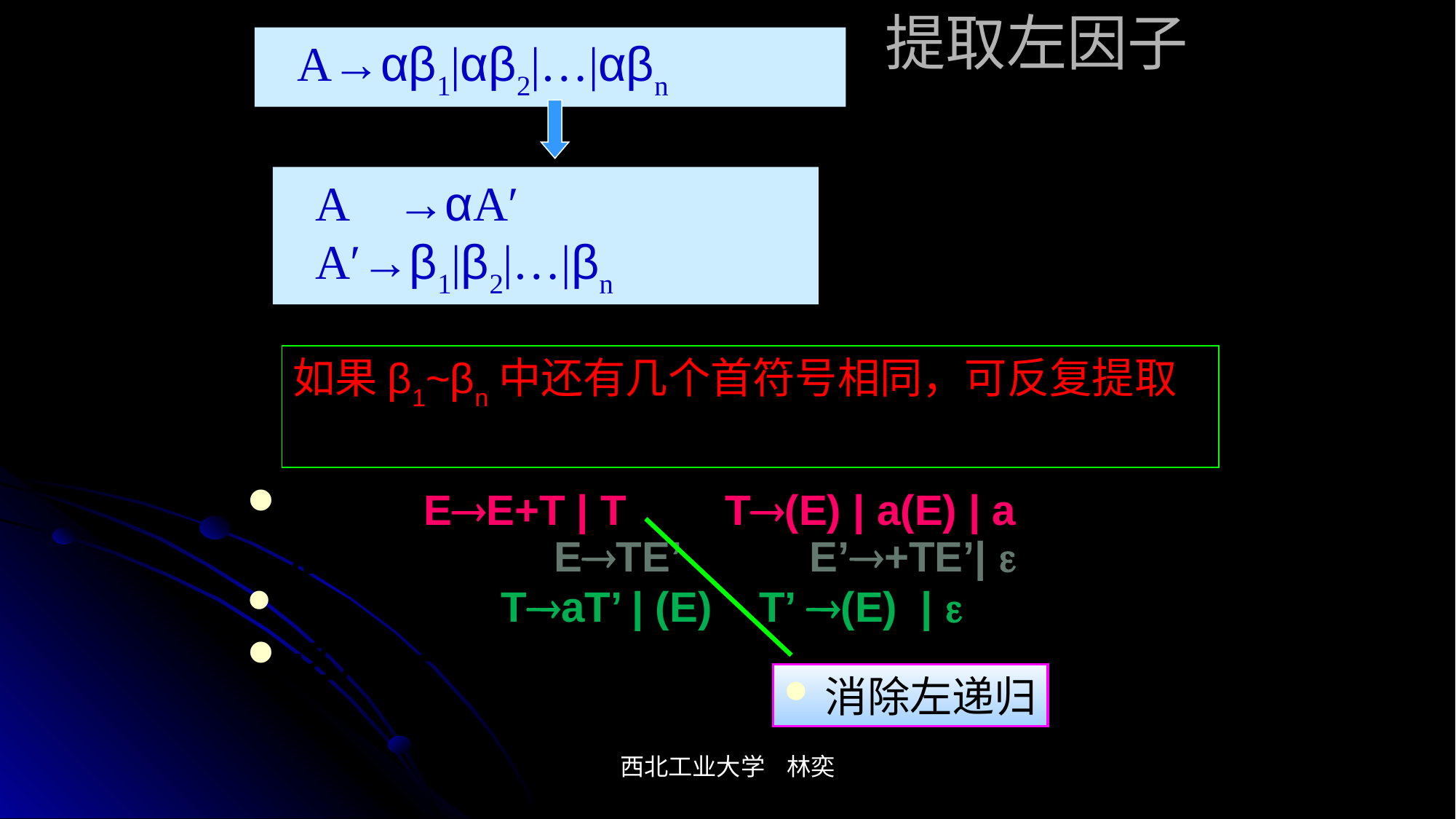

# 提取左因子
A→αβ1|αβ2|…|αβn

A    →αA′
A′→β1|β2|…|βn
如果β1~βn中还有几个首符号相同，可反复提取
不足：引入了许多非终结符和ε产生式
例如, E→E+T | T	T→(E) | a(E) | a	经改造后可得文法 E→TE’           E’→+TE’| ε
                  T→aT’ | (E)    T’ →(E)  | ε
这是一个LL(1)文法.

消除左递归
西北工业大学    林奕
13